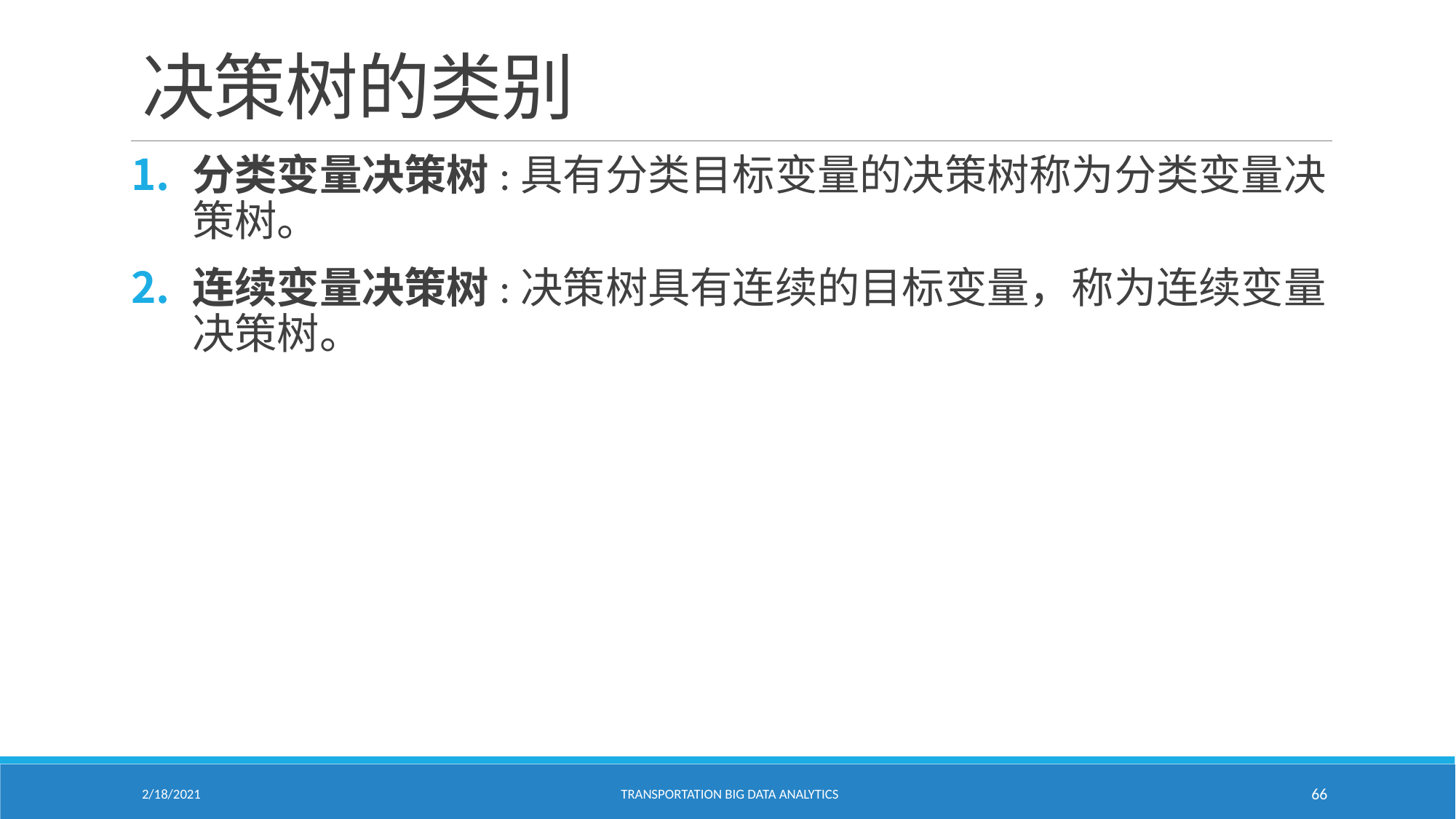

# 决策树的类别
分类变量决策树:具有分类目标变量的决策树称为分类变量决策树。
连续变量决策树:决策树具有连续的目标变量，称为连续变量决策树。
2/18/2021
Transportation Big Data Analytics
66